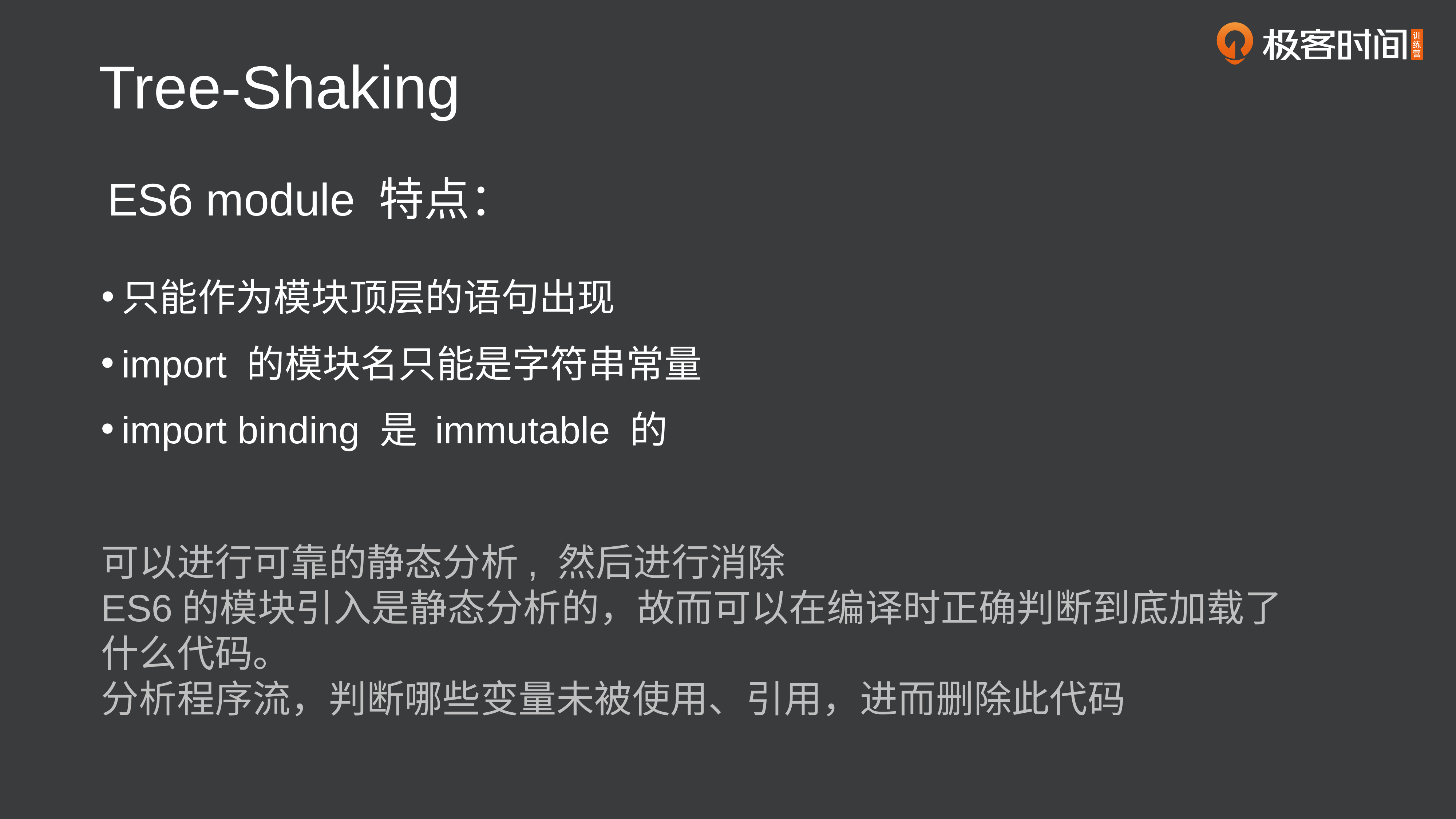

Tree-Shaking

ES6 module 特点：
只能作为模块顶层的语句出现
import 的模块名只能是字符串常量
import binding 是 immutable 的
可以进行可靠的静态分析, 然后进行消除
ES6的模块引入是静态分析的，故而可以在编译时正确判断到底加载了什么代码。
分析程序流，判断哪些变量未被使用、引用，进而删除此代码